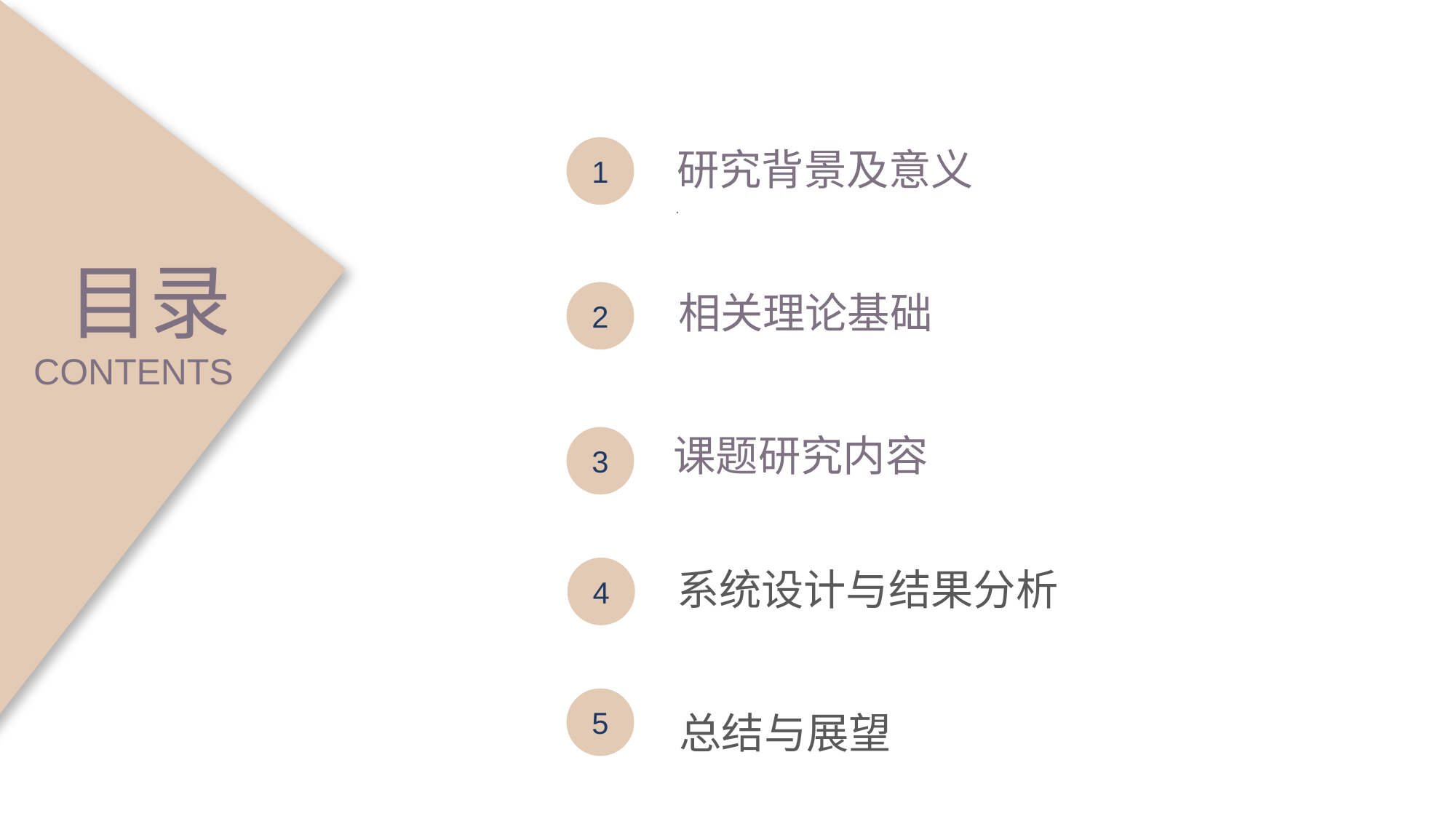

1
研究背景及意义

.
目录
相关理论基础
2
CONTENTS
课题研究内容
3
4
系统设计与结果分析
5
总结与展望